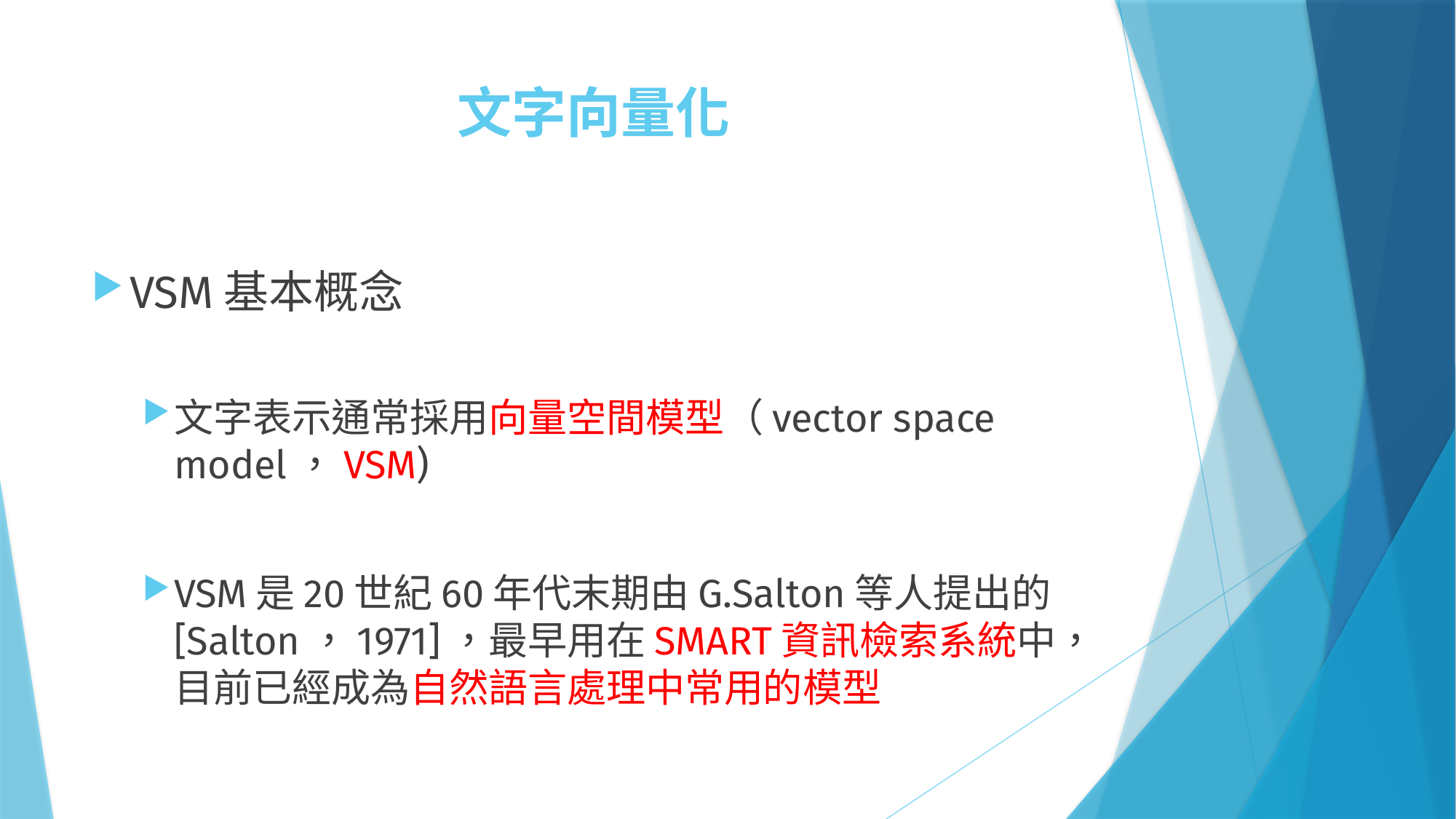

# 文字向量化
VSM基本概念

文字表示通常採用向量空間模型（vector space model，VSM)

VSM是20世紀60年代末期由G.Salton等人提出的[Salton，1971]，最早用在SMART資訊檢索系統中，目前已經成為自然語言處理中常用的模型